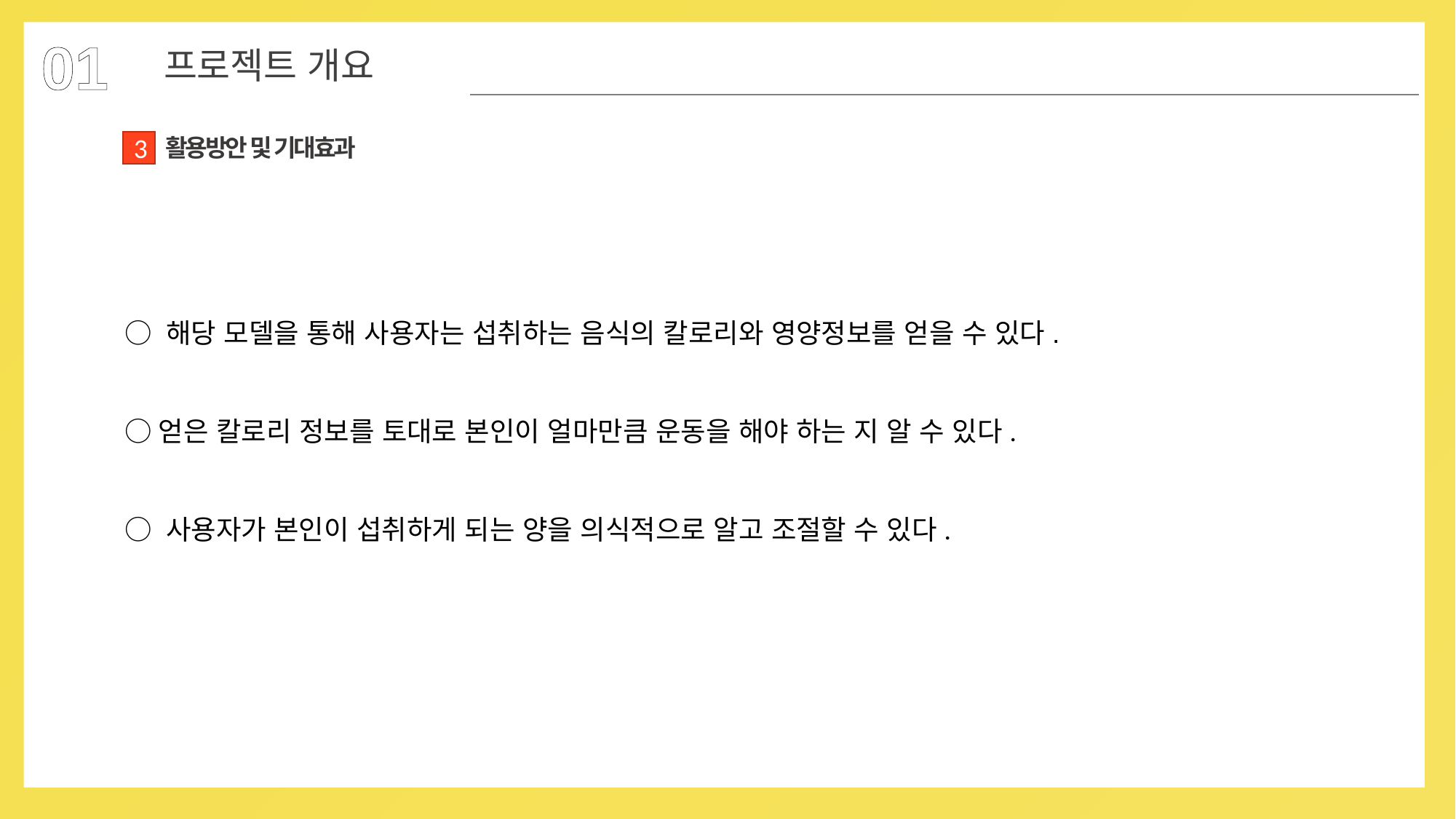

01
프로젝트 개요
활용방안 및 기대효과
3
○ 해당 모델을 통해 사용자는 섭취하는 음식의 칼로리와 영양정보를 얻을 수 있다.

○얻은 칼로리 정보를 토대로 본인이 얼마만큼 운동을 해야 하는 지 알 수 있다.

○ 사용자가 본인이 섭취하게 되는 양을 의식적으로 알고 조절할 수 있다.